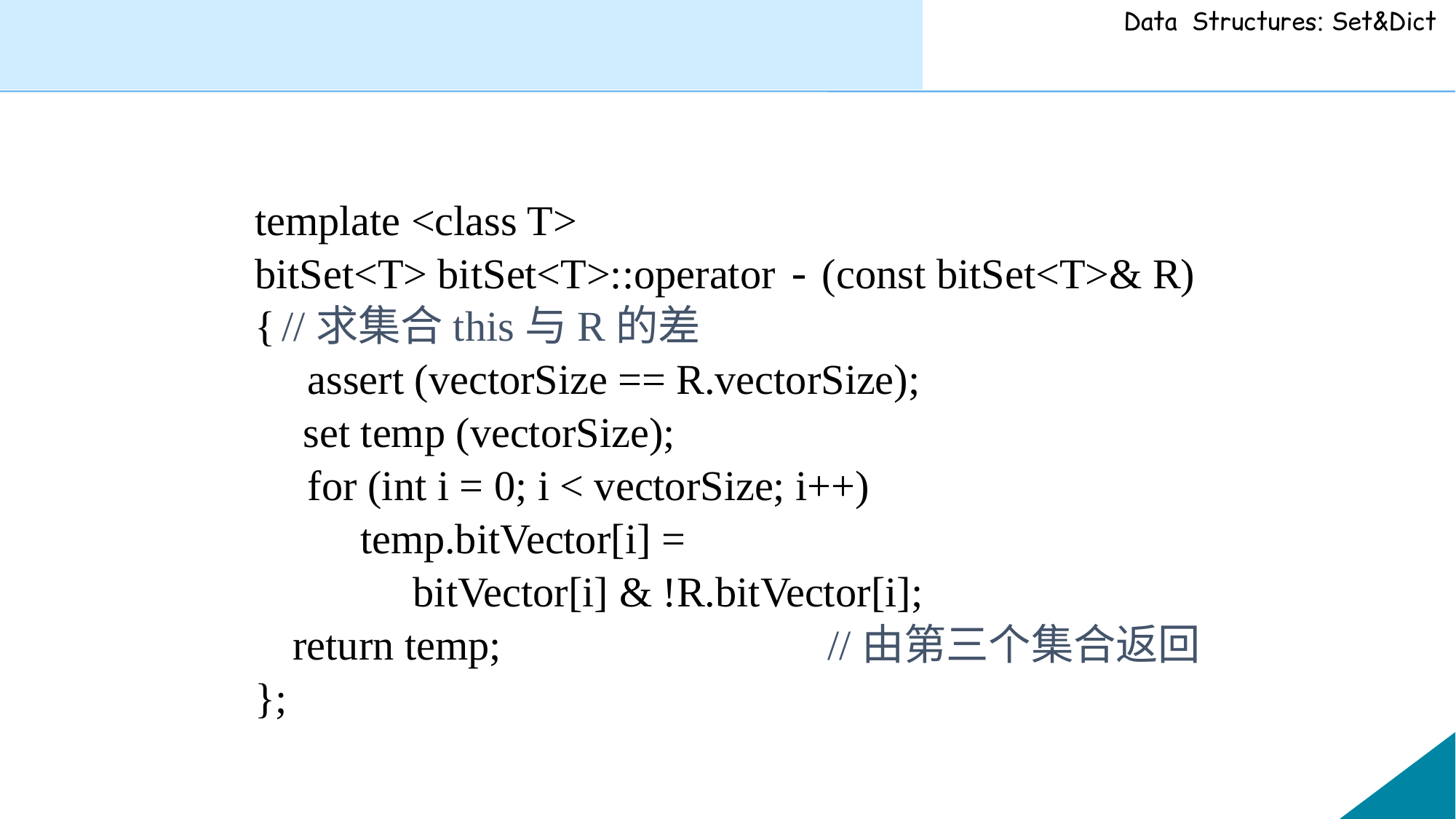

template <class T>
bitSet<T> bitSet<T>::operator - (const bitSet<T>& R)
{	//求集合this与R的差
     assert (vectorSize == R.vectorSize);
 	  set temp (vectorSize);
     for (int i = 0; i < vectorSize; i++)
          temp.bitVector[i] =
               bitVector[i] & !R.bitVector[i];
	 return temp;			//由第三个集合返回
};